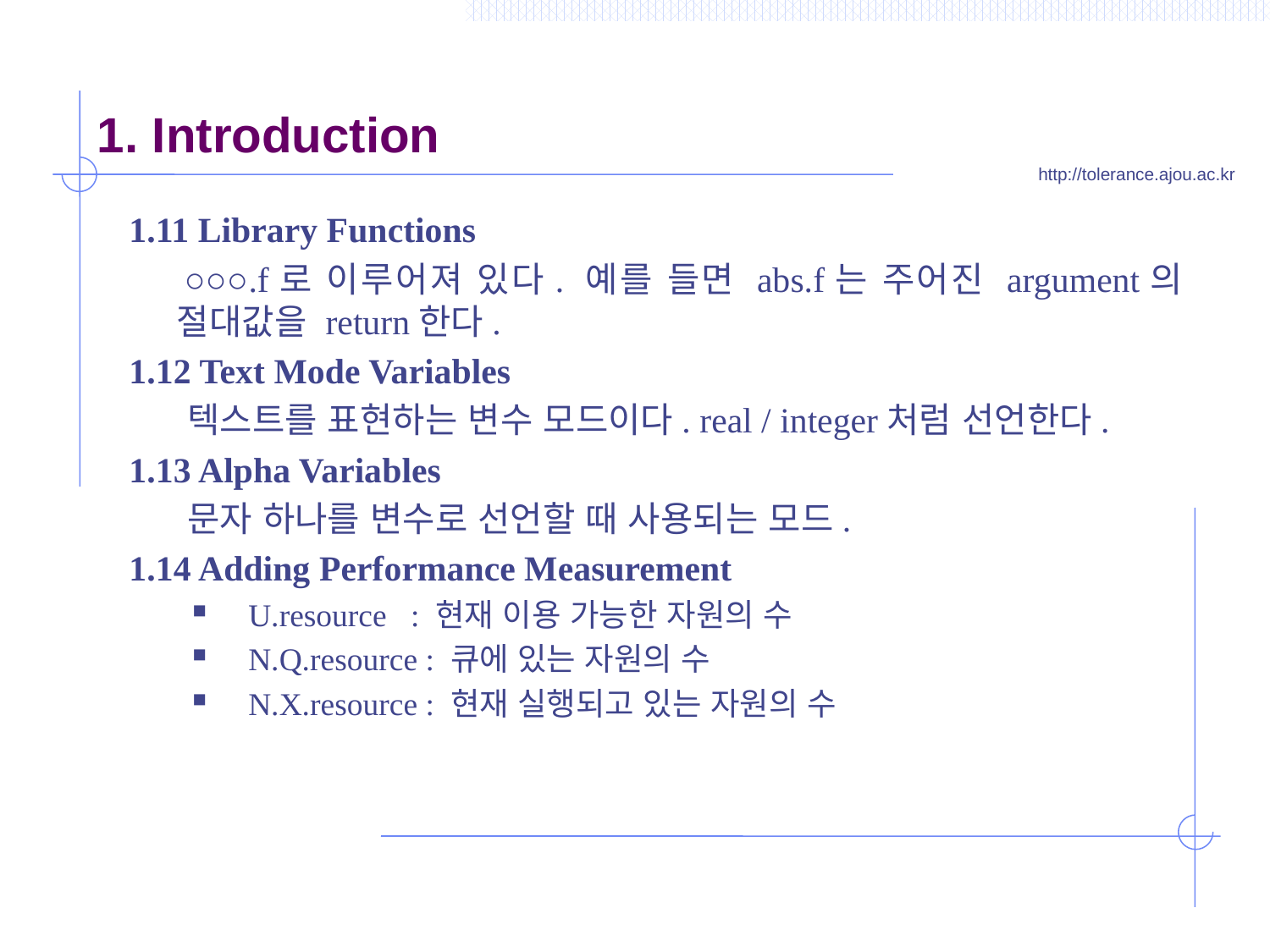

# 1. Introduction
1.11 Library Functions
     ○○○.f로 이루어져 있다. 예를 들면 abs.f는 주어진 argument의 절대값을 return한다.
1.12 Text Mode Variables
     텍스트를 표현하는 변수 모드이다. real / integer처럼 선언한다.
1.13 Alpha Variables
     문자 하나를 변수로 선언할 때 사용되는 모드.
1.14 Adding Performance Measurement
  U.resource   : 현재 이용 가능한 자원의 수
  N.Q.resource : 큐에 있는 자원의 수
  N.X.resource : 현재 실행되고 있는 자원의 수